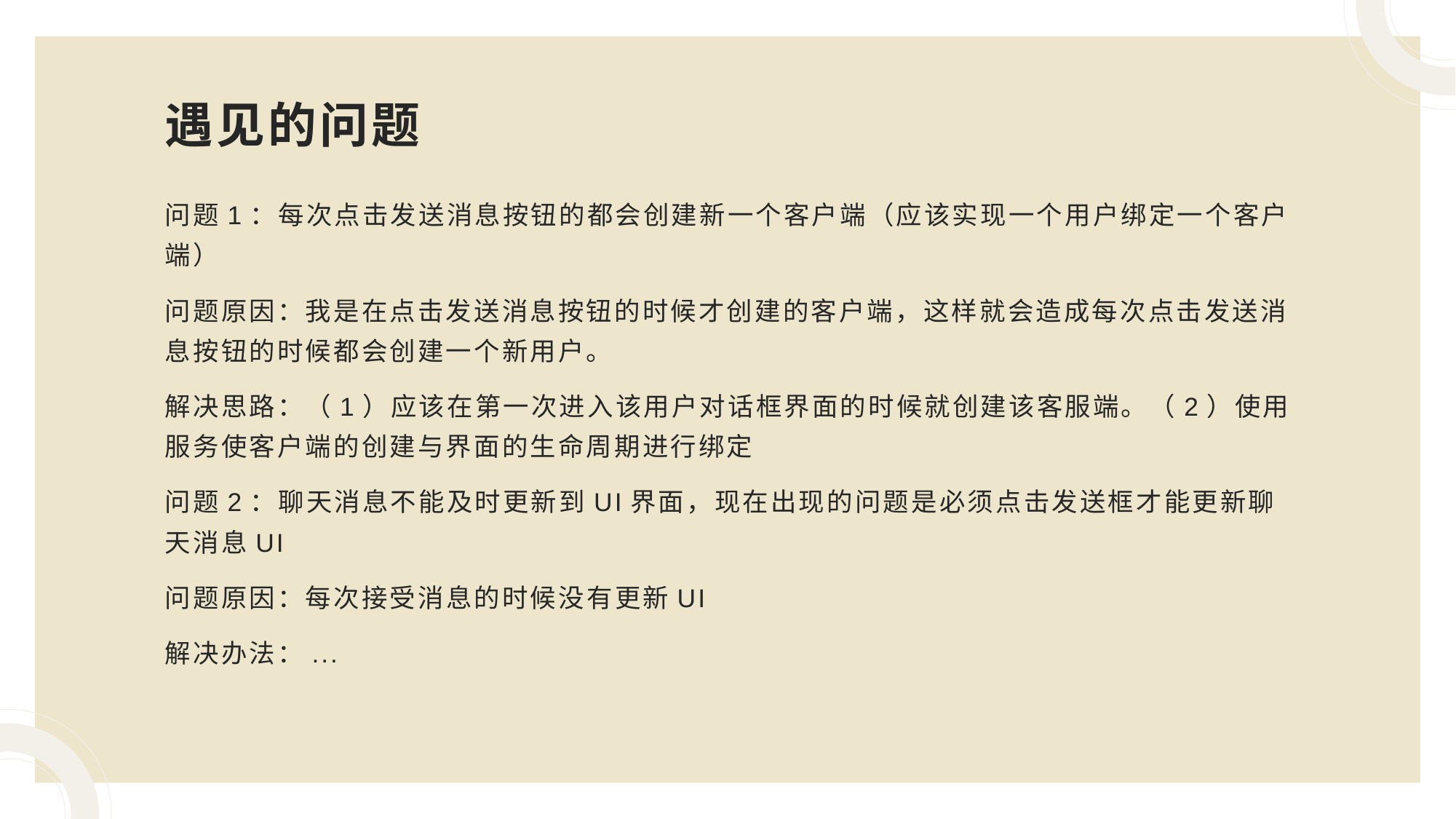

# 遇见的问题
问题1：每次点击发送消息按钮的都会创建新一个客户端（应该实现一个用户绑定一个客户端）
问题原因：我是在点击发送消息按钮的时候才创建的客户端，这样就会造成每次点击发送消息按钮的时候都会创建一个新用户。
解决思路：（1）应该在第一次进入该用户对话框界面的时候就创建该客服端。（2）使用服务使客户端的创建与界面的生命周期进行绑定
问题2：聊天消息不能及时更新到UI界面，现在出现的问题是必须点击发送框才能更新聊天消息UI
问题原因：每次接受消息的时候没有更新UI
解决办法：...